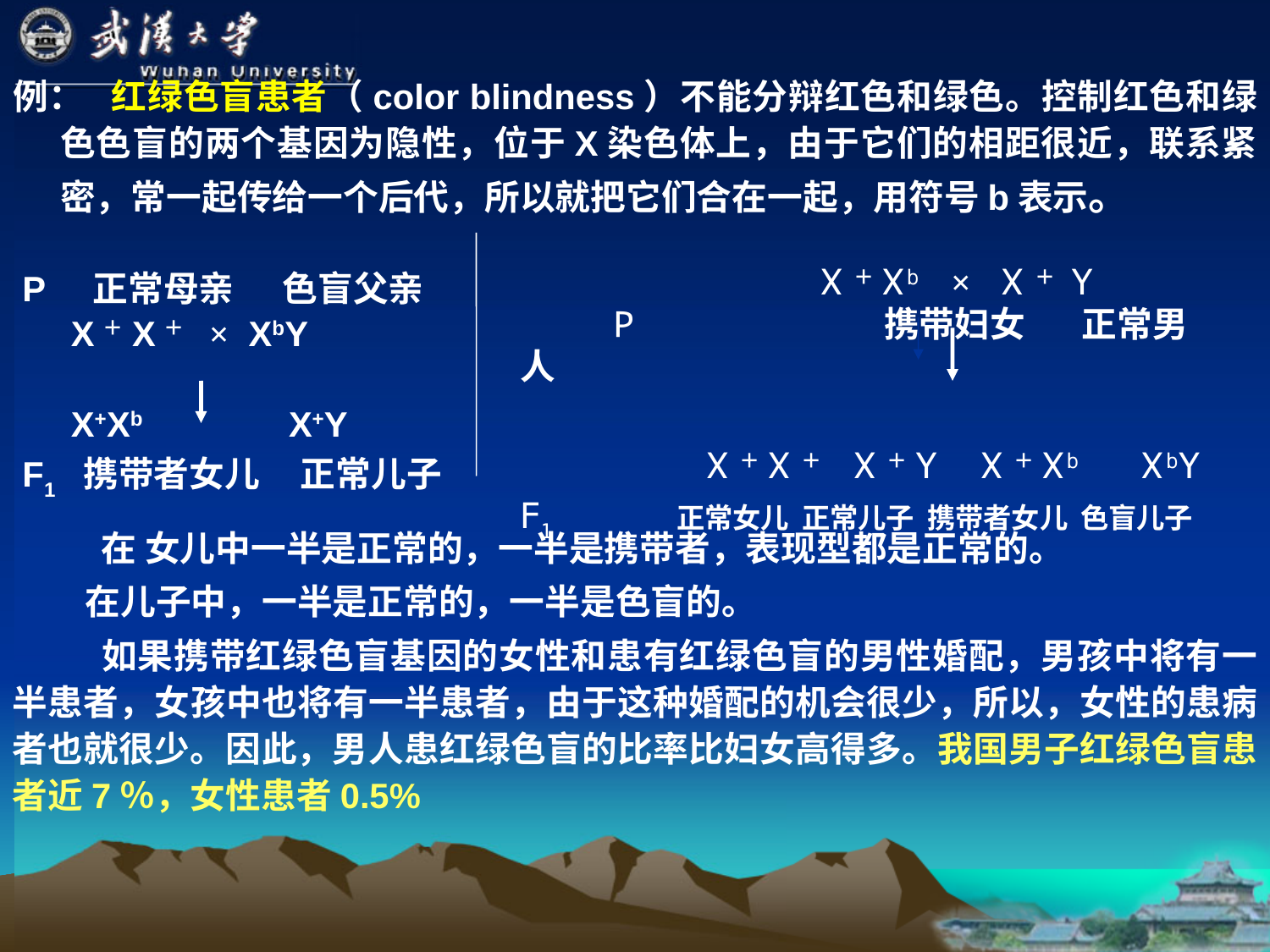

例：   红绿色盲患者（color blindness）不能分辩红色和绿色。控制红色和绿色色盲的两个基因为隐性，位于X染色体上，由于它们的相距很近，联系紧密，常一起传给一个后代，所以就把它们合在一起，用符号b表示。

 P    正常母亲      色盲父亲
      X＋X＋  ×  XbY

      X+Xb               X+Y
 F1  携带者女儿     正常儿子

                             X＋Xb   ×   X＋ Y                    P                       携带妇女       正常男人

                  X＋X＋   X＋Y    X＋Xb      XbY
F1           正常女儿  正常儿子  携带者女儿  色盲儿子

          在 女儿中一半是正常的，一半是携带者，表现型都是正常的。
        在儿子中，一半是正常的，一半是色盲的。
         如果携带红绿色盲基因的女性和患有红绿色盲的男性婚配，男孩中将有一半患者，女孩中也将有一半患者，由于这种婚配的机会很少，所以，女性的患病者也就很少。因此，男人患红绿色盲的比率比妇女高得多。我国男子红绿色盲患者近7％，女性患者0.5%